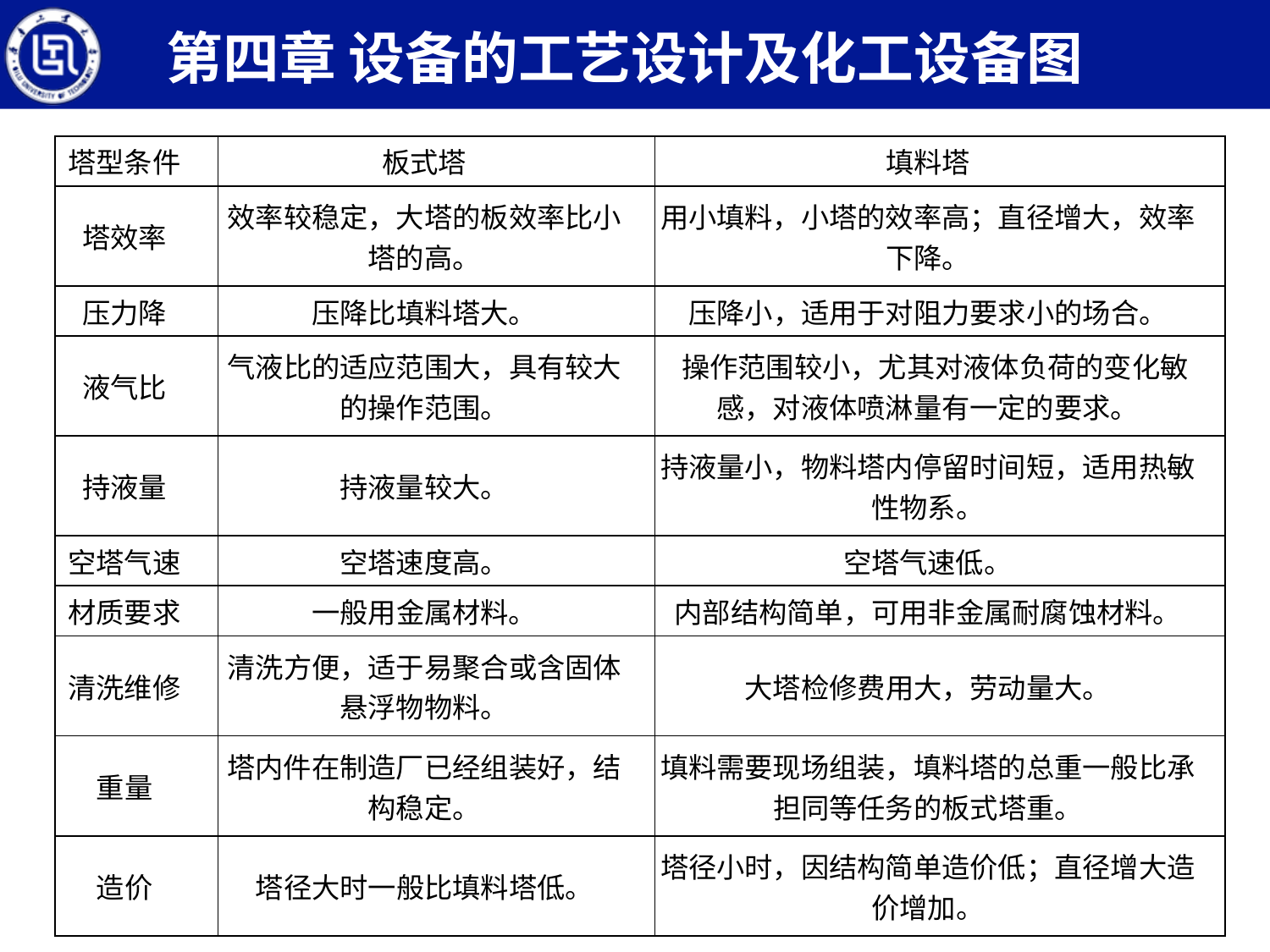

第四章 设备的工艺设计及化工设备图
| 塔型条件 | 板式塔 | 填料塔 |
| --- | --- | --- |
| 塔效率 | 效率较稳定，大塔的板效率比小塔的高。 | 用小填料，小塔的效率高；直径增大，效率下降。 |
| 压力降 | 压降比填料塔大。 | 压降小，适用于对阻力要求小的场合。 |
| 液气比 | 气液比的适应范围大，具有较大的操作范围。 | 操作范围较小，尤其对液体负荷的变化敏感，对液体喷淋量有一定的要求。 |
| 持液量 | 持液量较大。 | 持液量小，物料塔内停留时间短，适用热敏性物系。 |
| 空塔气速 | 空塔速度高。 | 空塔气速低。 |
| 材质要求 | 一般用金属材料。 | 内部结构简单，可用非金属耐腐蚀材料。 |
| 清洗维修 | 清洗方便，适于易聚合或含固体悬浮物物料。 | 大塔检修费用大，劳动量大。 |
| 重量 | 塔内件在制造厂已经组装好，结构稳定。 | 填料需要现场组装，填料塔的总重一般比承担同等任务的板式塔重。 |
| 造价 | 塔径大时一般比填料塔低。 | 塔径小时，因结构简单造价低；直径增大造价增加。 |